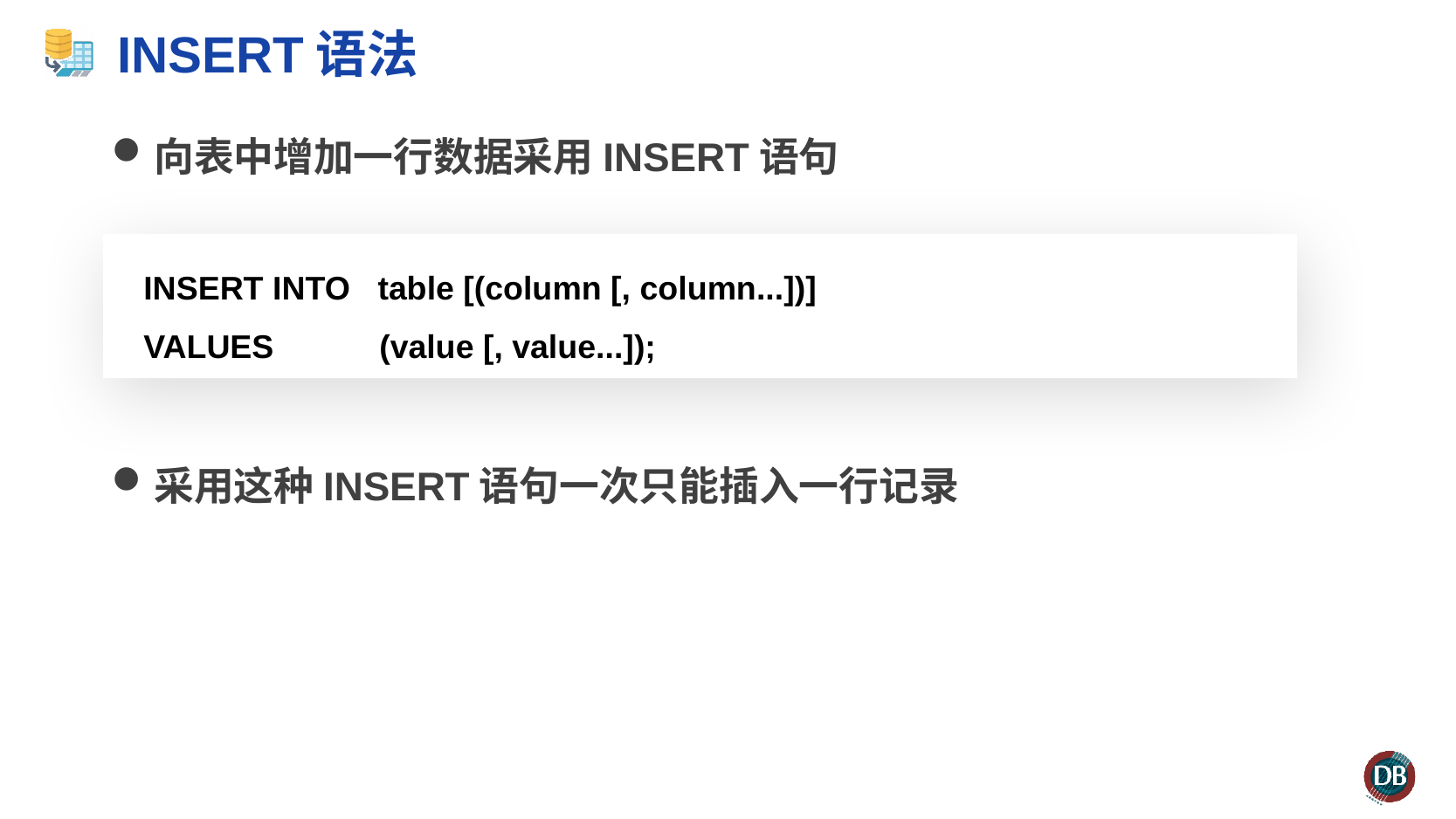

# INSERT语法
向表中增加一行数据采用INSERT语句

采用这种INSERT语句一次只能插入一行记录
   INSERT INTO   table [(column [, column...])]
   VALUES	          (value [, value...]);